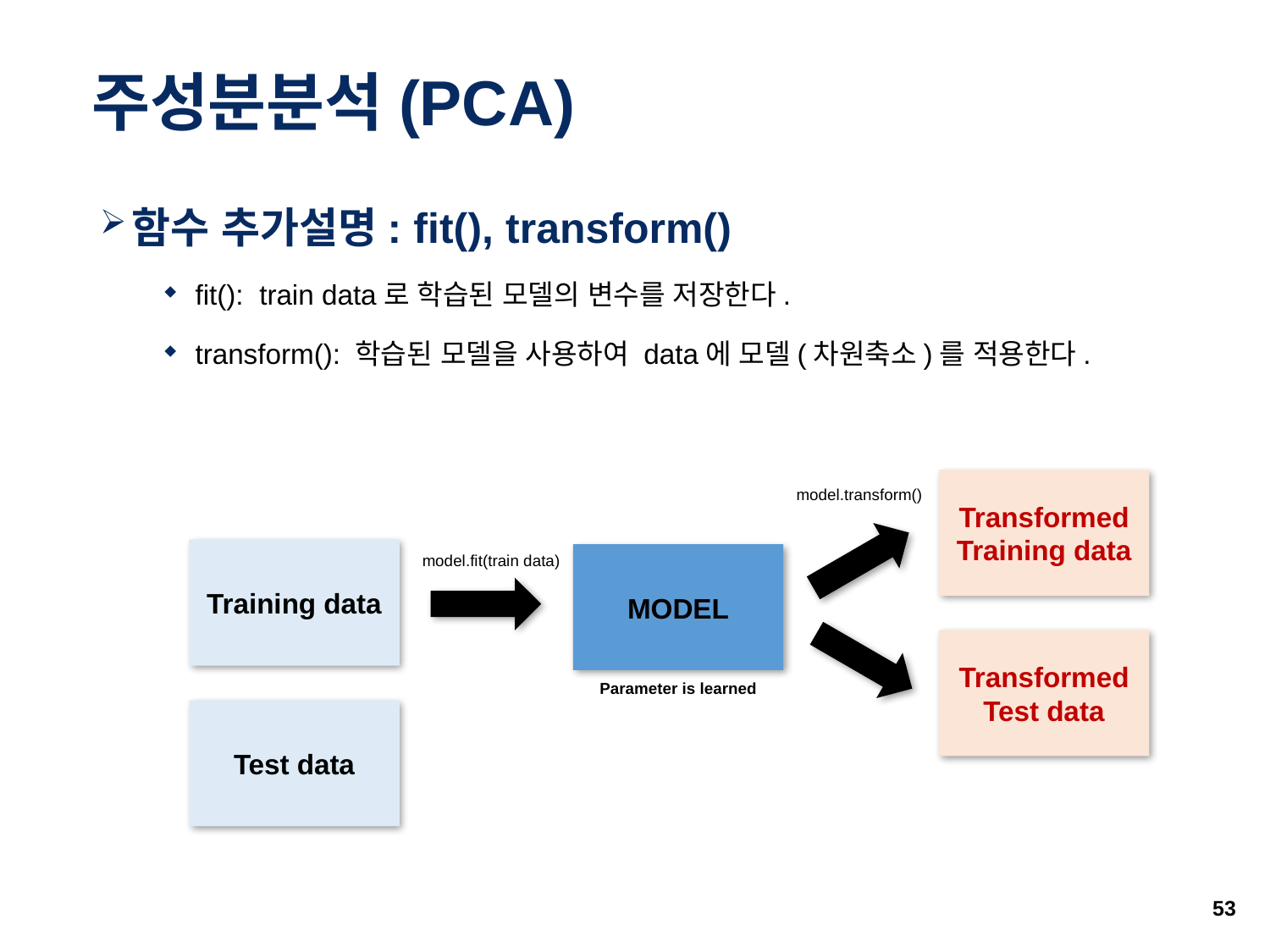

# 주성분분석(PCA)
함수 추가설명: fit(), transform()
fit():  train data로 학습된 모델의 변수를 저장한다.
transform(): 학습된 모델을 사용하여 data에 모델(차원축소)를 적용한다.
Transformed
Training data
model.transform()

Training data
model.fit(train data)
MODEL

Transformed
Test data

Parameter is learned
Test data
53